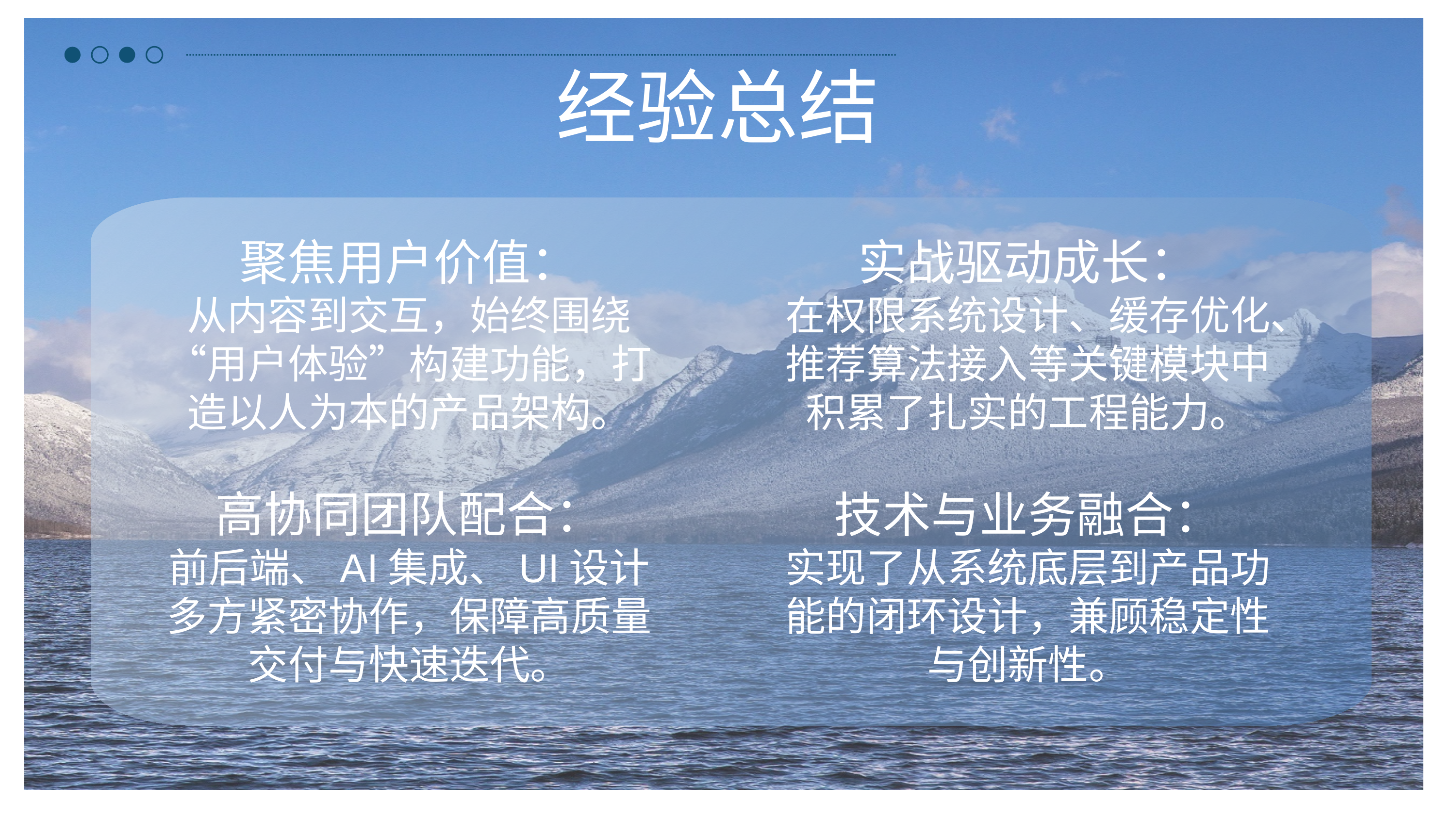

经验总结

聚焦用户价值：
从内容到交互，始终围绕“用户体验”构建功能，打造以人为本的产品架构。

高协同团队配合：
前后端、AI集成、UI设计多方紧密协作，保障高质量交付与快速迭代。
实战驱动成长：
在权限系统设计、缓存优化、推荐算法接入等关键模块中积累了扎实的工程能力。

技术与业务融合：
实现了从系统底层到产品功能的闭环设计，兼顾稳定性与创新性。